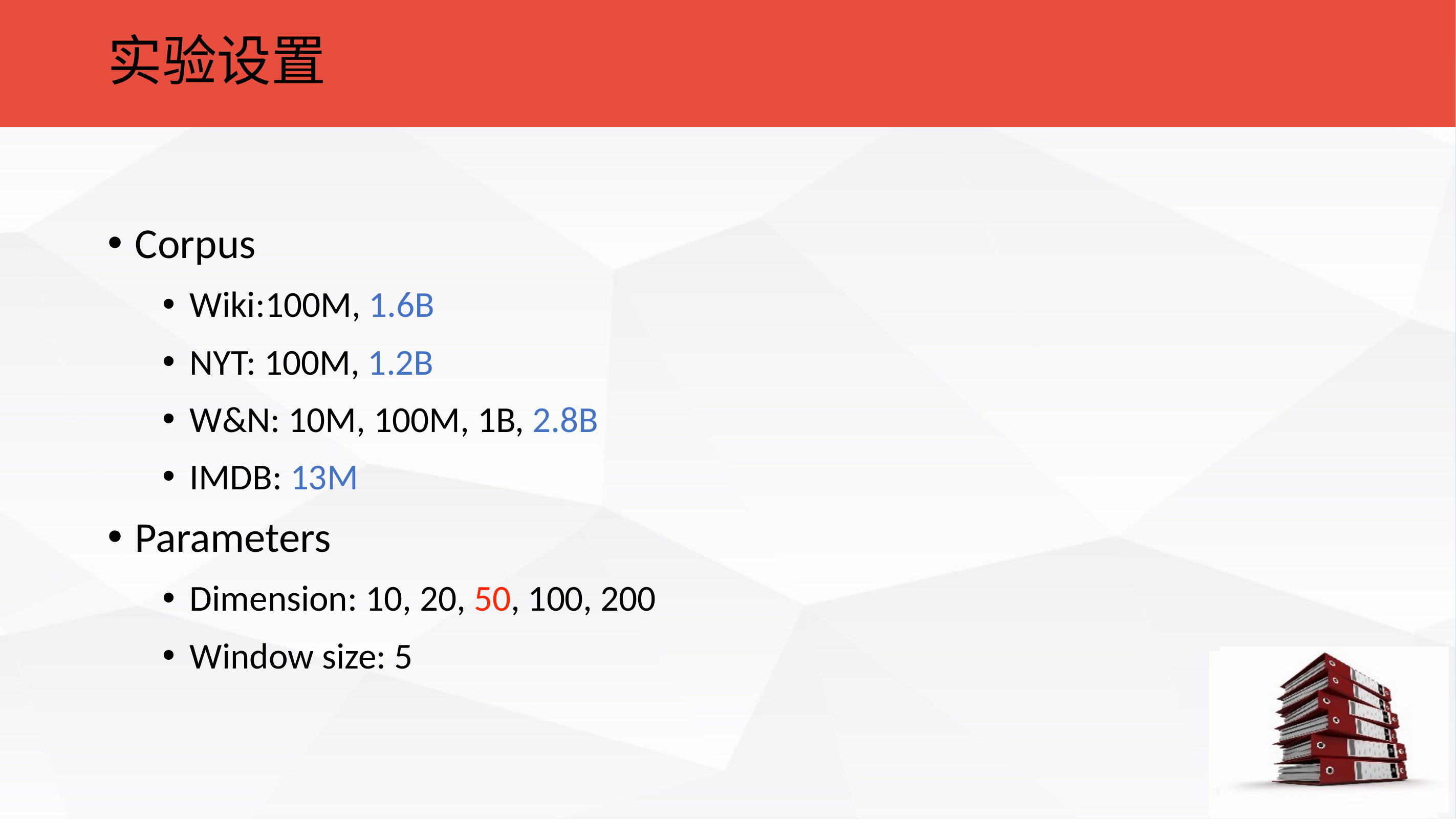

实验设置
Corpus
Wiki:100M, 1.6B
NYT: 100M, 1.2B
W&N: 10M, 100M, 1B, 2.8B
IMDB: 13M
Parameters
Dimension: 10, 20, 50, 100, 200
Window size: 5